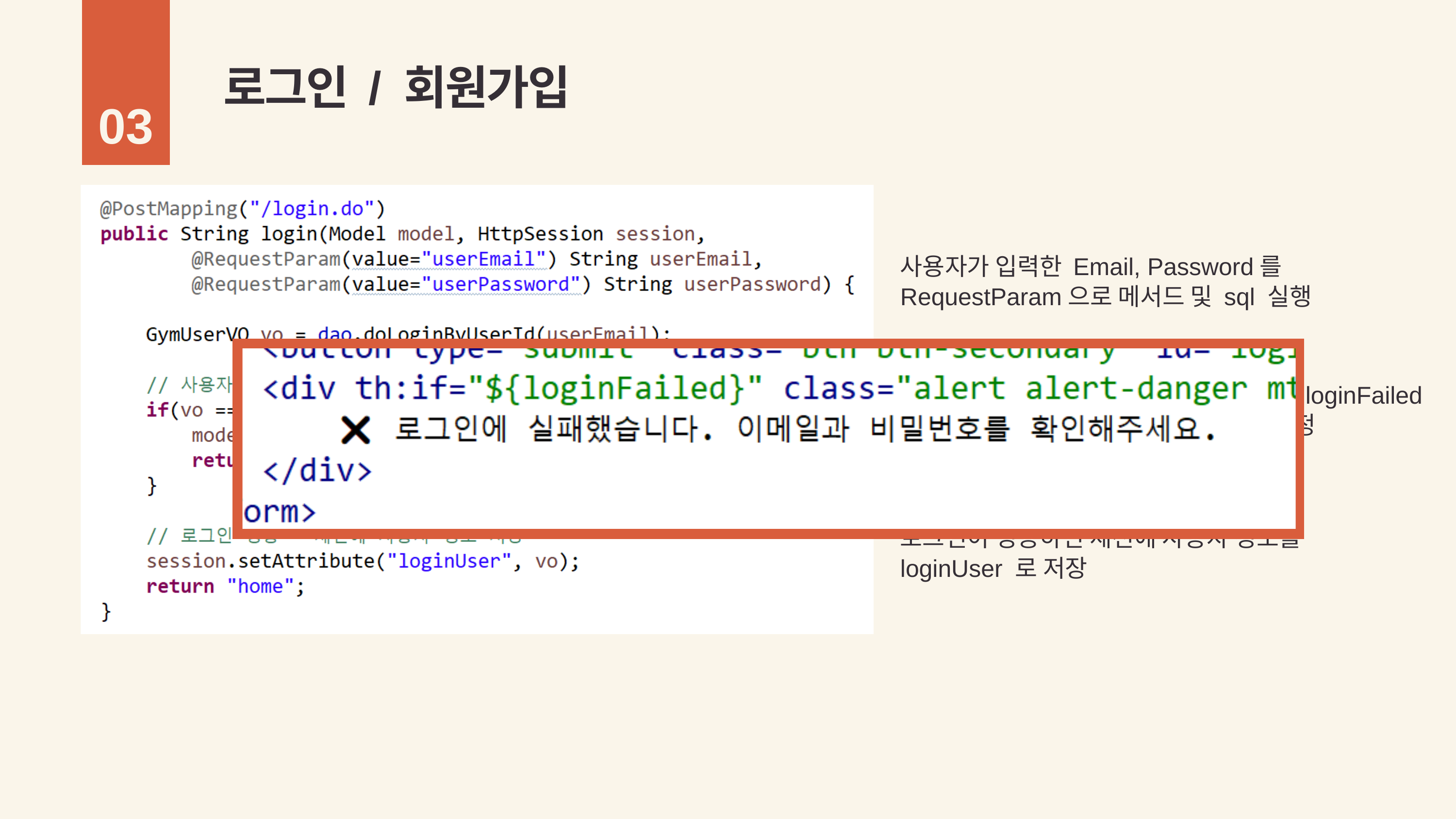

로그인 / 회원가입
03

사용자가 입력한 Email, Password를 RequestParam으로 메서드 및 sql 실행

사용자가 없거나 비밀번호가 틀린 경우 - loginFailed 값에 true를 넣어서 에러박스 보이게 설정
로그인이 성공하면 세션에 사용자 정보를 loginUser 로 저장